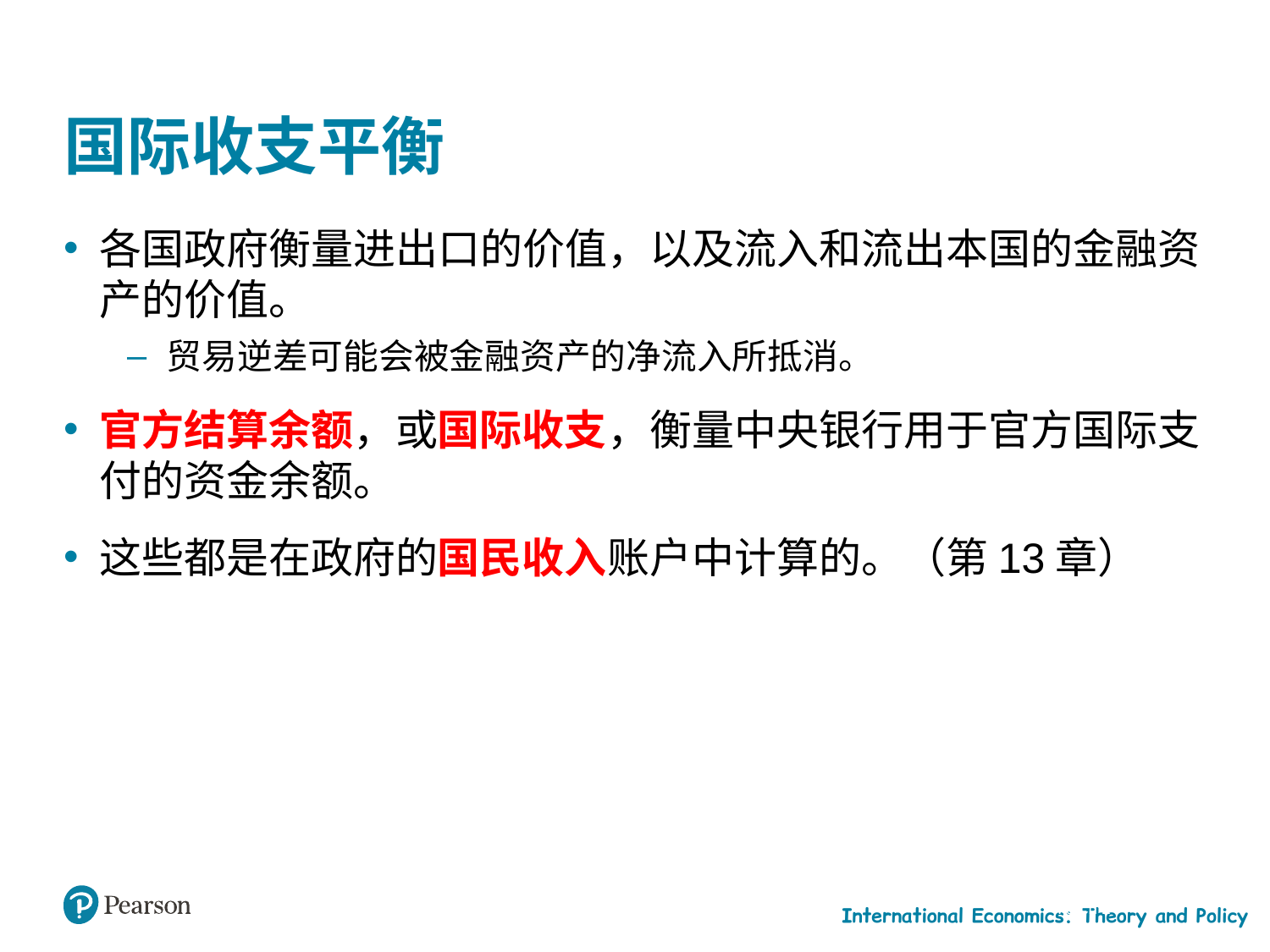

# 国际收支平衡
各国政府衡量进出口的价值，以及流入和流出本国的金融资产的价值。
贸易逆差可能会被金融资产的净流入所抵消。
官方结算余额，或国际收支，衡量中央银行用于官方国际支付的资金余额。
这些都是在政府的国民收入账户中计算的。（第13章）
March 24